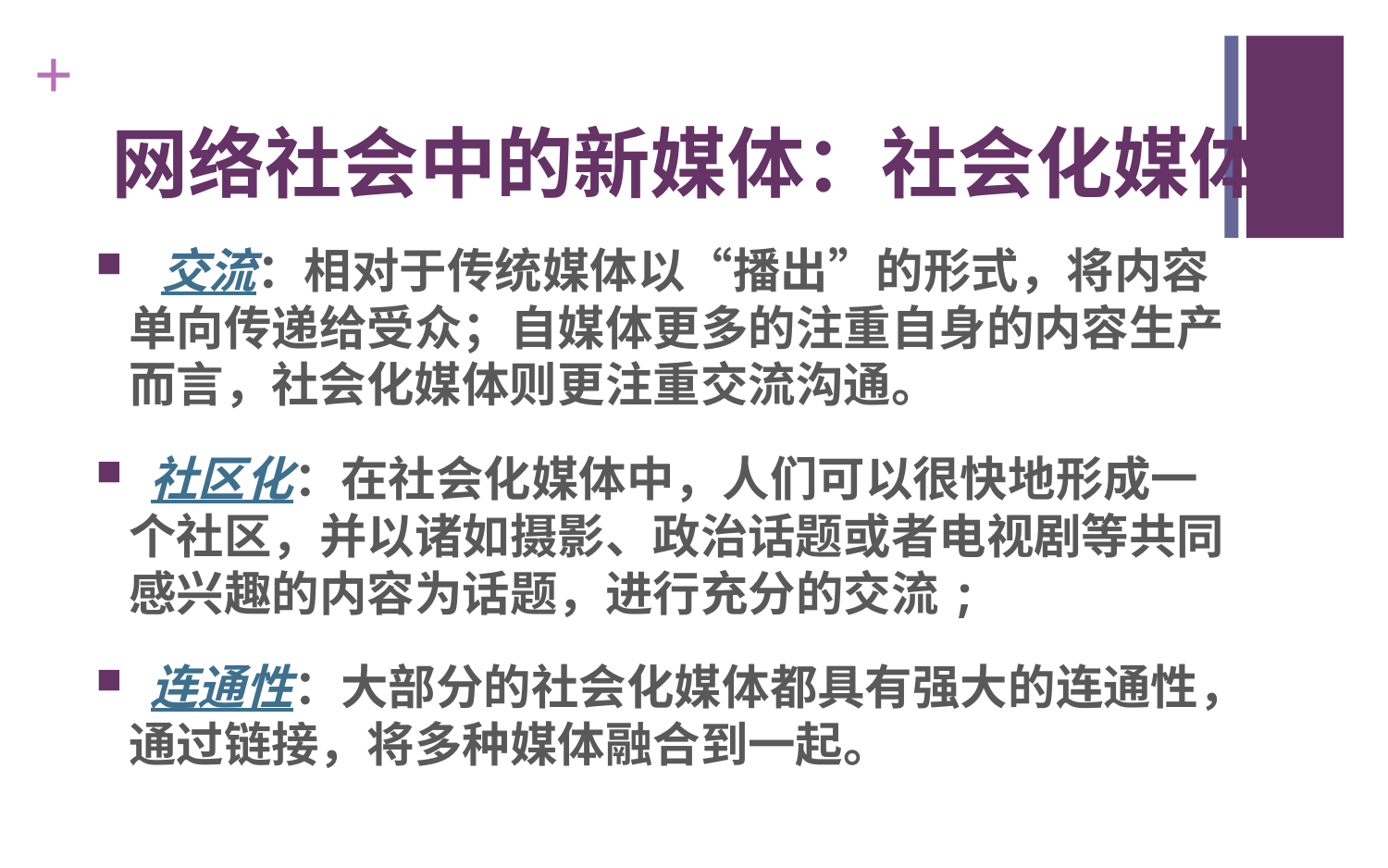

# 网络社会中的新媒体：社会化媒体
  交流：相对于传统媒体以“播出”的形式，将内容单向传递给受众；自媒体更多的注重自身的内容生产而言，社会化媒体则更注重交流沟通。
 社区化：在社会化媒体中，人们可以很快地形成一个社区，并以诸如摄影、政治话题或者电视剧等共同感兴趣的内容为话题，进行充分的交流;
 连通性：大部分的社会化媒体都具有强大的连通性，通过链接，将多种媒体融合到一起。